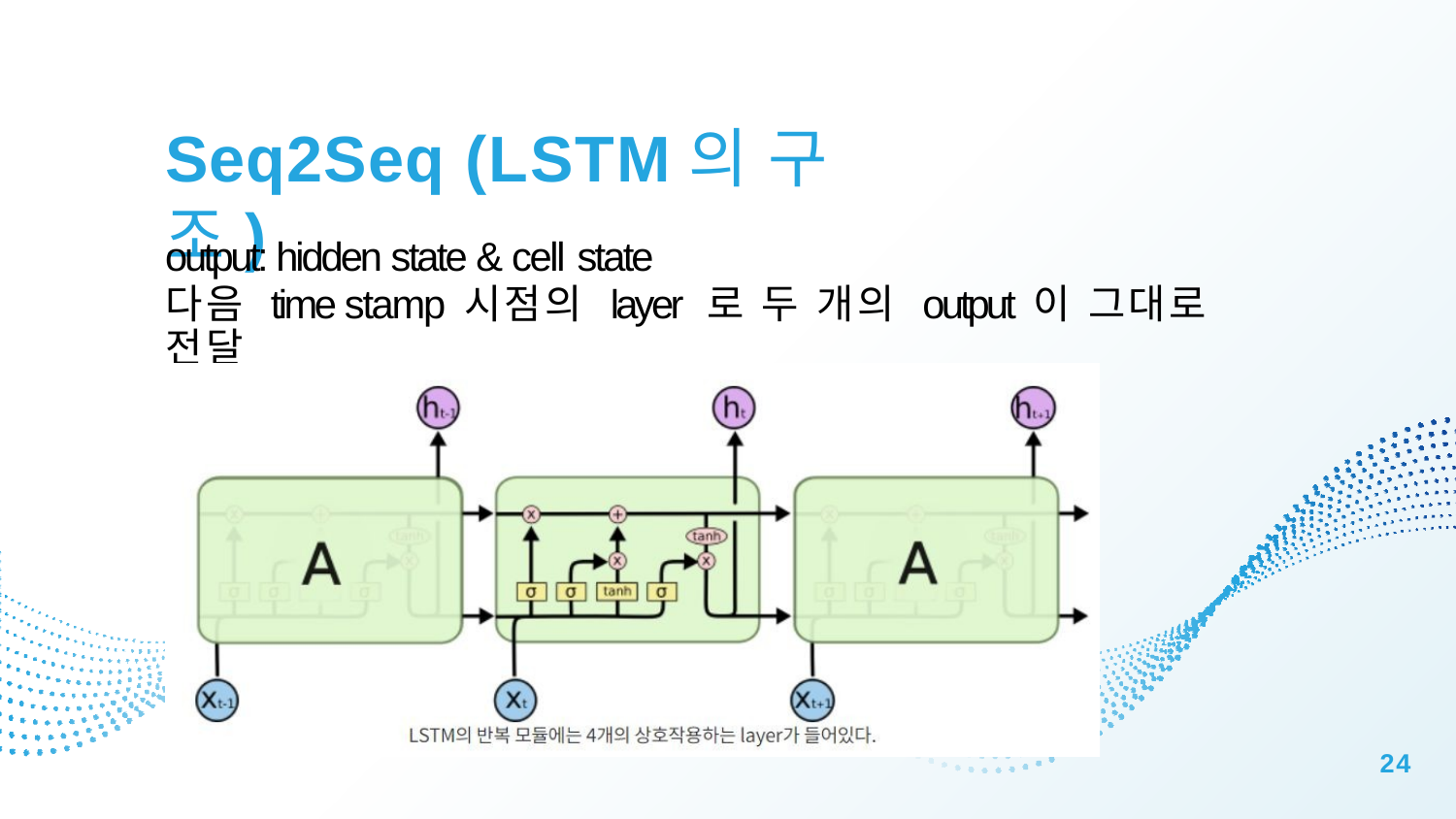

# Seq2Seq (LSTM의 구조)
output: hidden state & cell state
다음 time stamp 시점의 layer 로 두 개의 output 이 그대로  전달

24